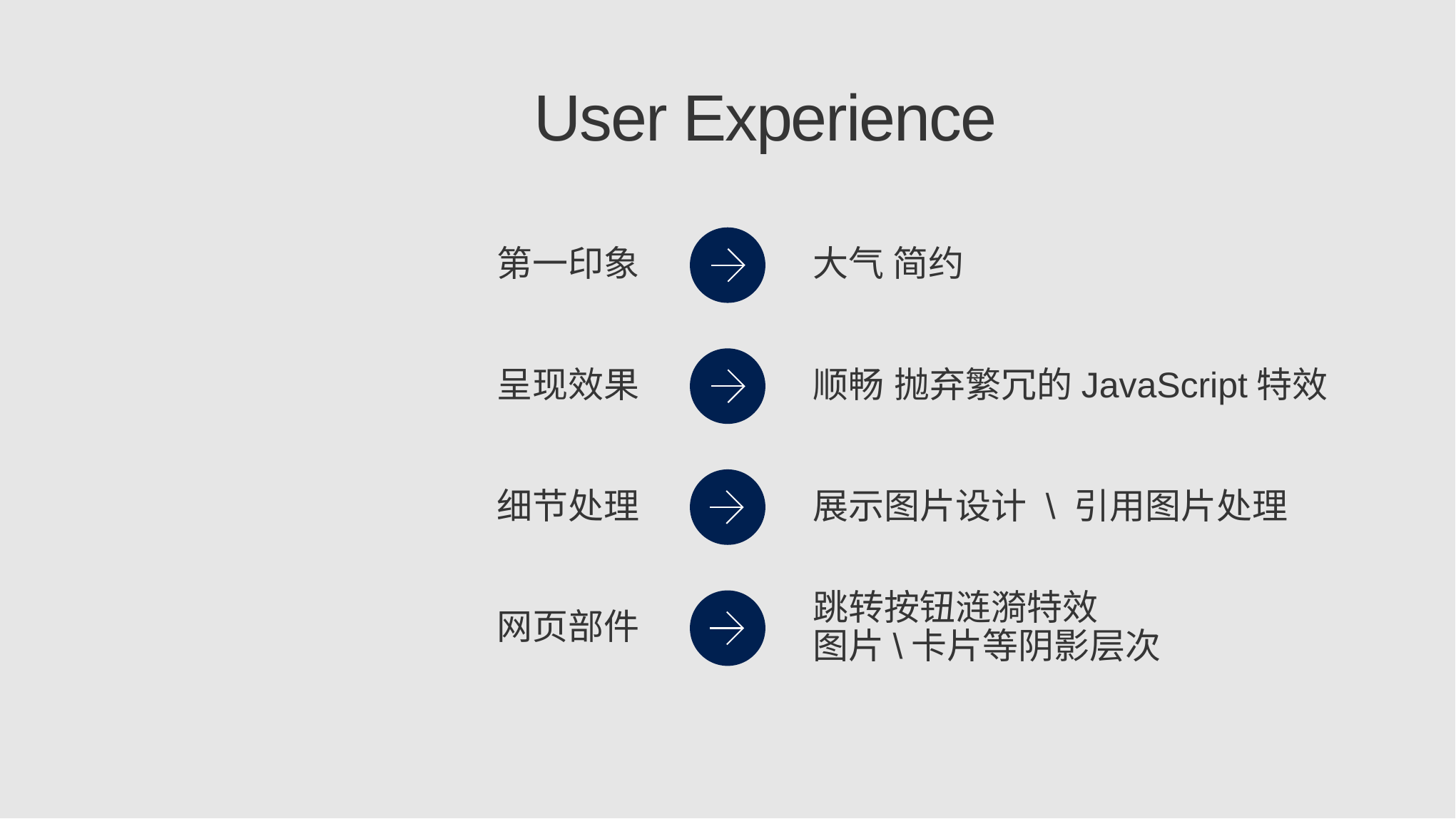

User Experience
第一印象
大气 简约

呈现效果
顺畅 抛弃繁冗的JavaScript特效

细节处理
展示图片设计 \ 引用图片处理

网页部件
跳转按钮涟漪特效
图片\卡片等阴影层次